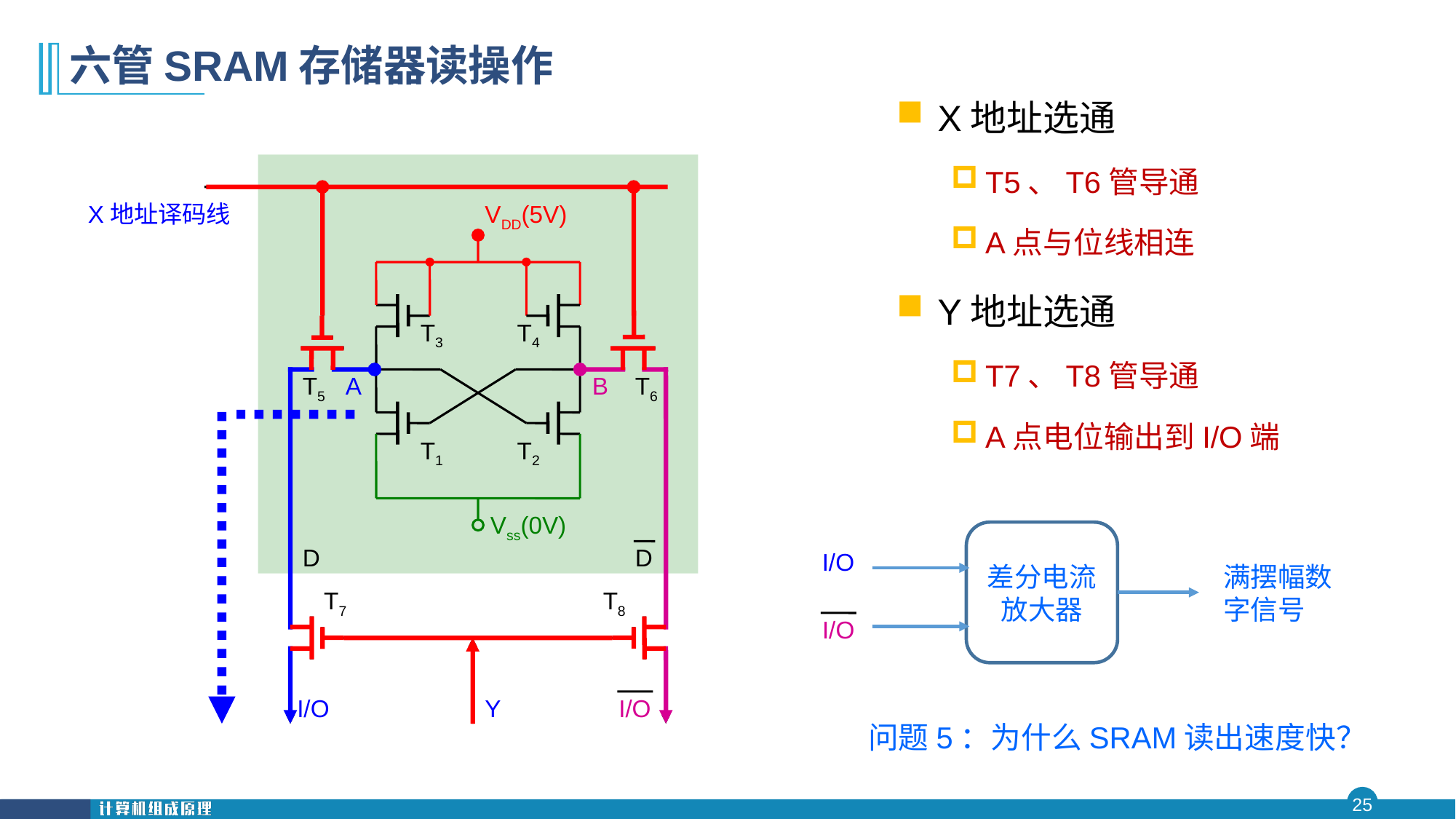

# 六管SRAM存储器读操作
X地址选通
T5、T6管导通
A点与位线相连
Y地址选通
T7、T8管导通
A点电位输出到I/O端

X地址译码线
VDD(5V)

T3
T4

T5

A

B
T6

T1
T2

Vss(0V)
差分电流放大器
D
D

I/O
满摆幅数字信号
T7
T8
I/O

I/O
Y
I/O

问题5：为什么SRAM读出速度快？